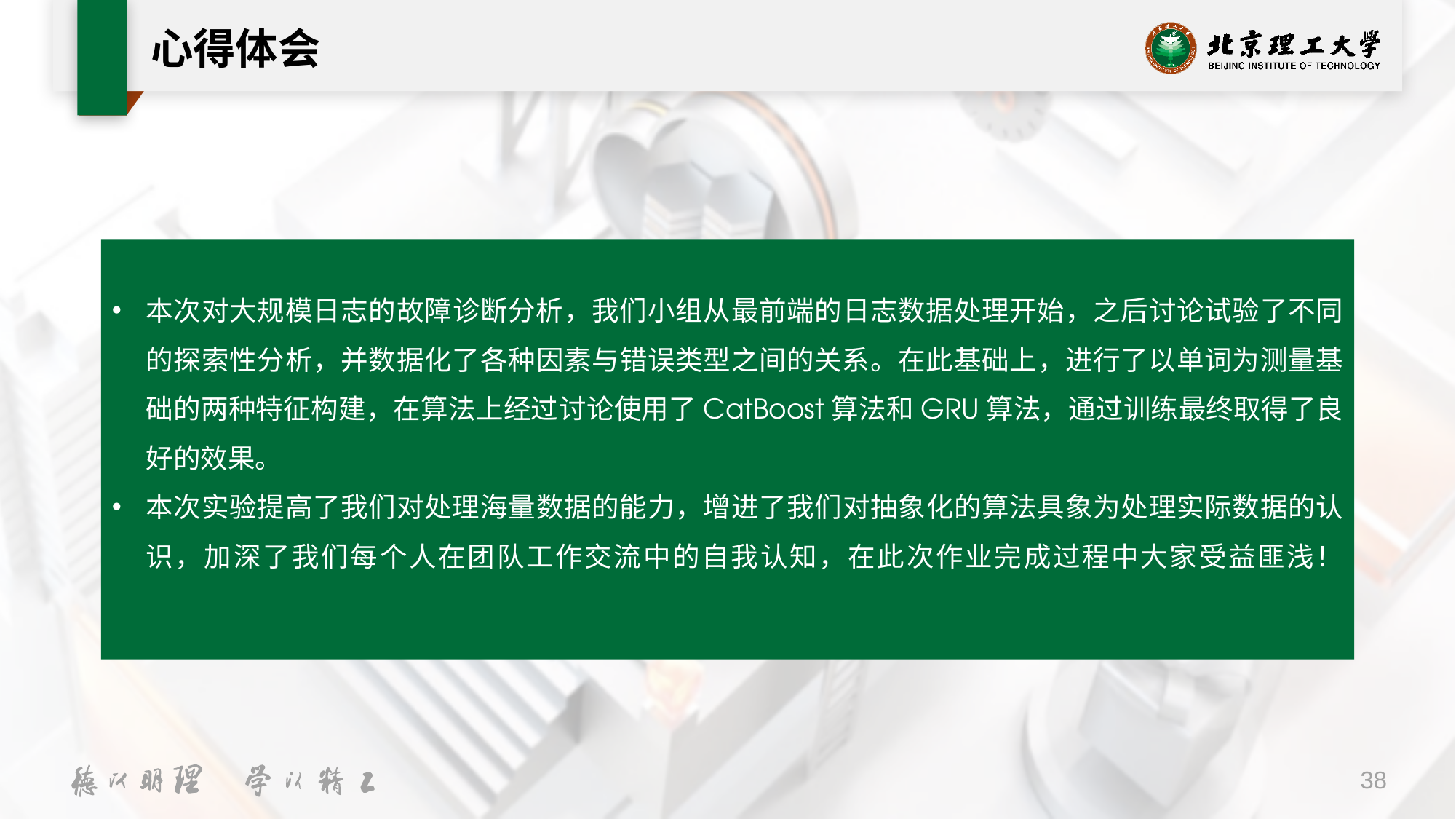

# 心得体会

本次对大规模日志的故障诊断分析，我们小组从最前端的日志数据处理开始，之后讨论试验了不同的探索性分析，并数据化了各种因素与错误类型之间的关系。在此基础上，进行了以单词为测量基础的两种特征构建，在算法上经过讨论使用了CatBoost算法和GRU算法，通过训练最终取得了良好的效果。
本次实验提高了我们对处理海量数据的能力，增进了我们对抽象化的算法具象为处理实际数据的认识，加深了我们每个人在团队工作交流中的自我认知，在此次作业完成过程中大家受益匪浅！